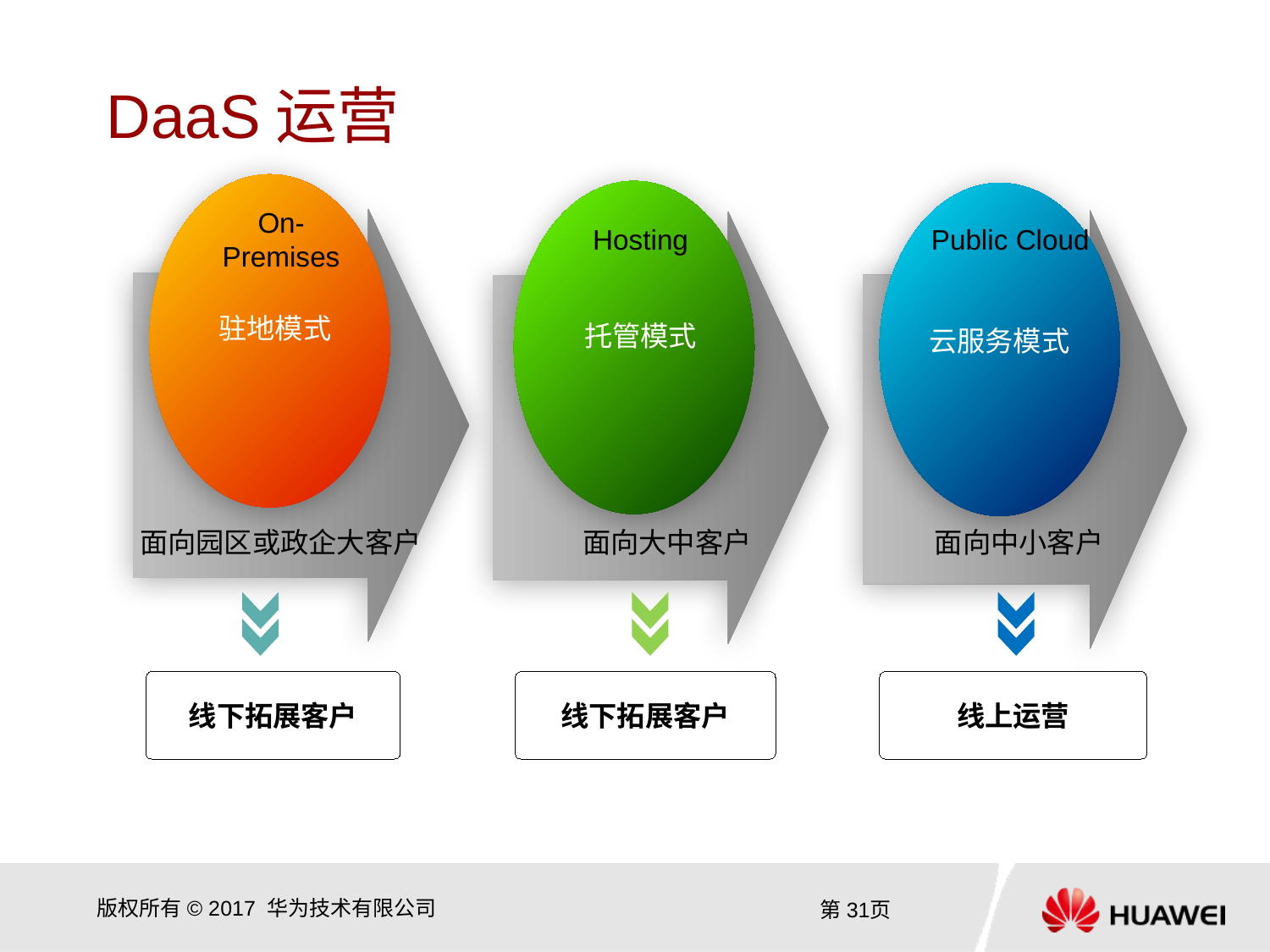

# DaaS运营

On-Premises
Hosting
Public Cloud

驻地模式
托管模式
云服务模式
面向园区或政企大客户

面向大中客户
面向中小客户

线下拓展客户
线下拓展客户
线上运营